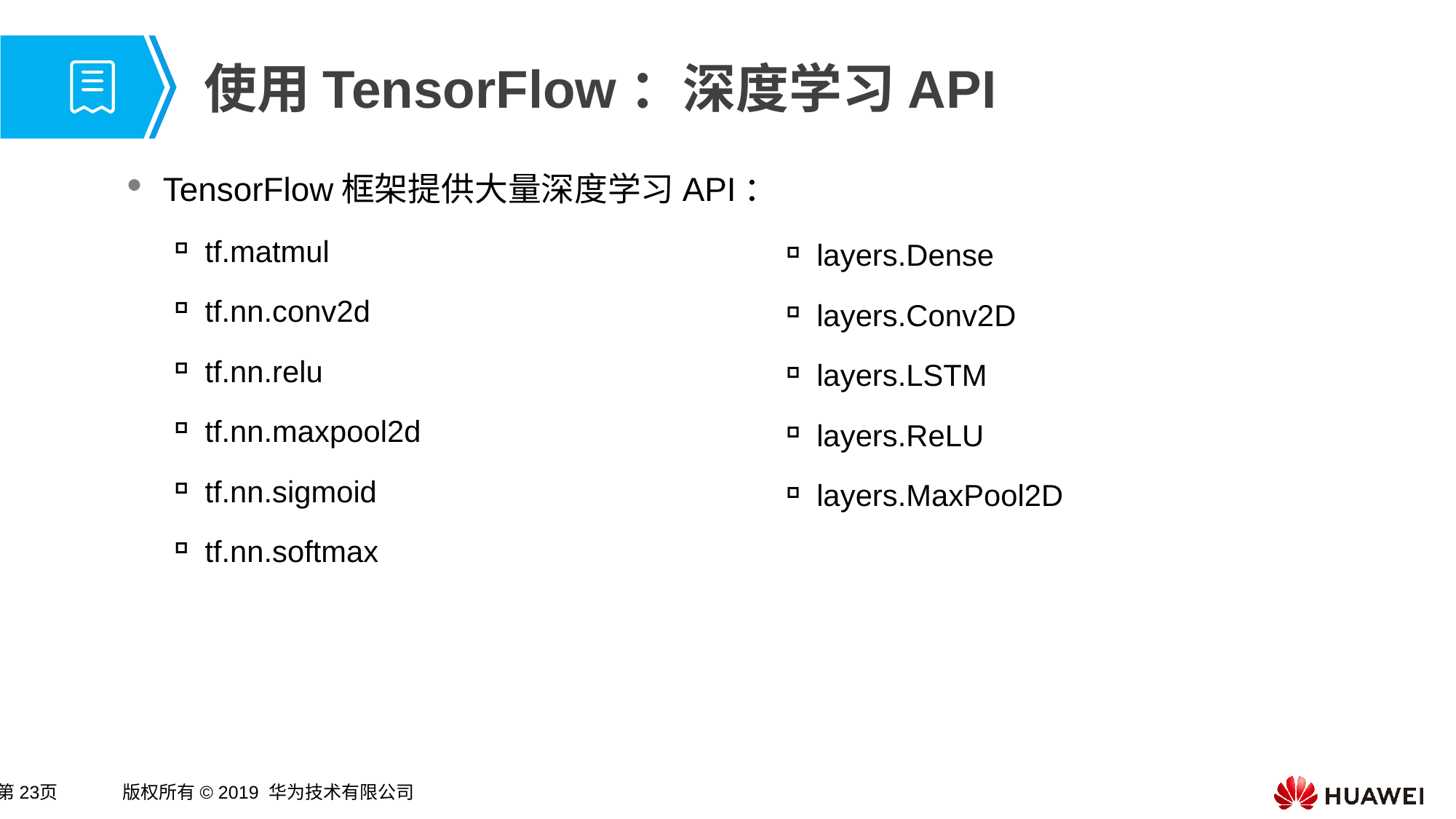

# 使用TensorFlow：深度学习API
TensorFlow框架提供大量深度学习API：
tf.matmul
tf.nn.conv2d
tf.nn.relu
tf.nn.maxpool2d
tf.nn.sigmoid
tf.nn.softmax

layers.Dense
layers.Conv2D
layers.LSTM
layers.ReLU
layers.MaxPool2D